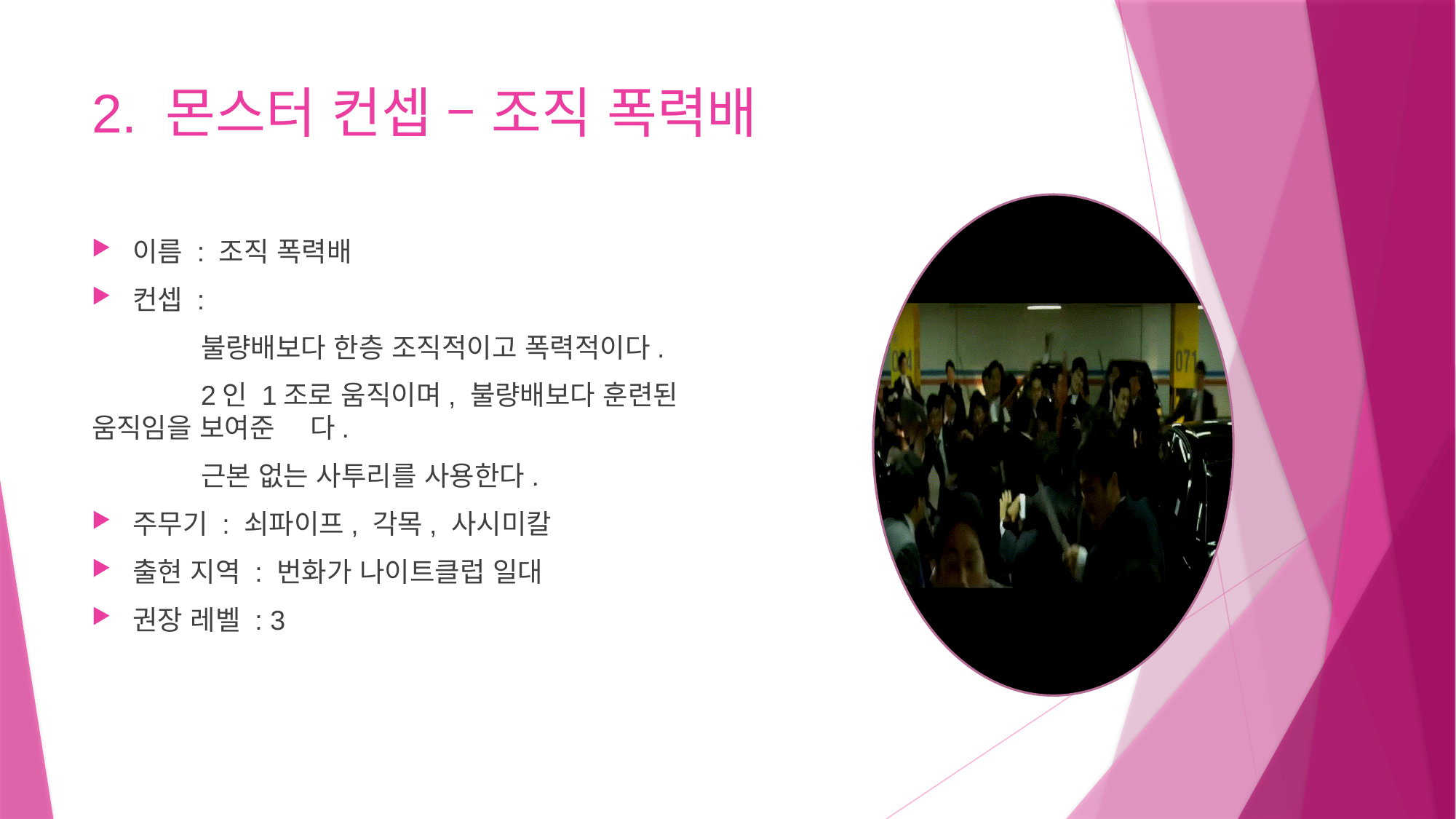

# 2. 몬스터 컨셉 – 조직 폭력배

이름 : 조직 폭력배
컨셉 :
	불량배보다 한층 조직적이고 폭력적이다.
	2인 1조로 움직이며, 불량배보다 훈련된 움직임을 보여준	다.
	근본 없는 사투리를 사용한다.
주무기 : 쇠파이프, 각목, 사시미칼
출현 지역 : 번화가 나이트클럽 일대
권장 레벨 : 3